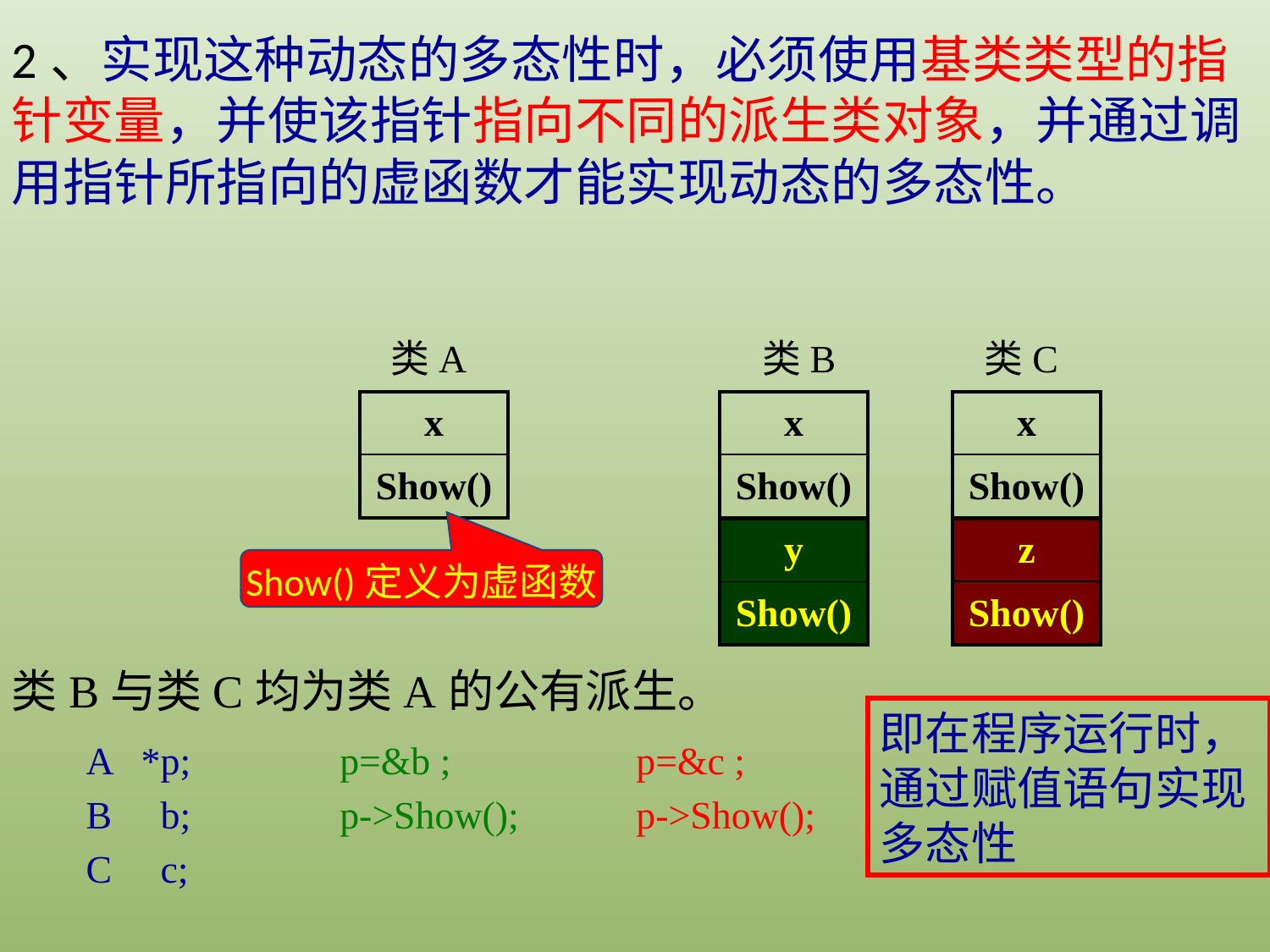

2、实现这种动态的多态性时，必须使用基类类型的指针变量，并使该指针指向不同的派生类对象，并通过调用指针所指向的虚函数才能实现动态的多态性。
类A
类B
类C
| x |
| --- |
| Show() |
| x |
| --- |
| Show() |
| x |
| --- |
| Show() |
| y |
| --- |
| Show() |
| z |
| --- |
| Show() |
Show()定义为虚函数
类B与类C均为类A的公有派生。
即在程序运行时，通过赋值语句实现多态性
A   *p;
B     b;
C     c;
p=&b ;
p->Show();
p=&c ;
p->Show();
791